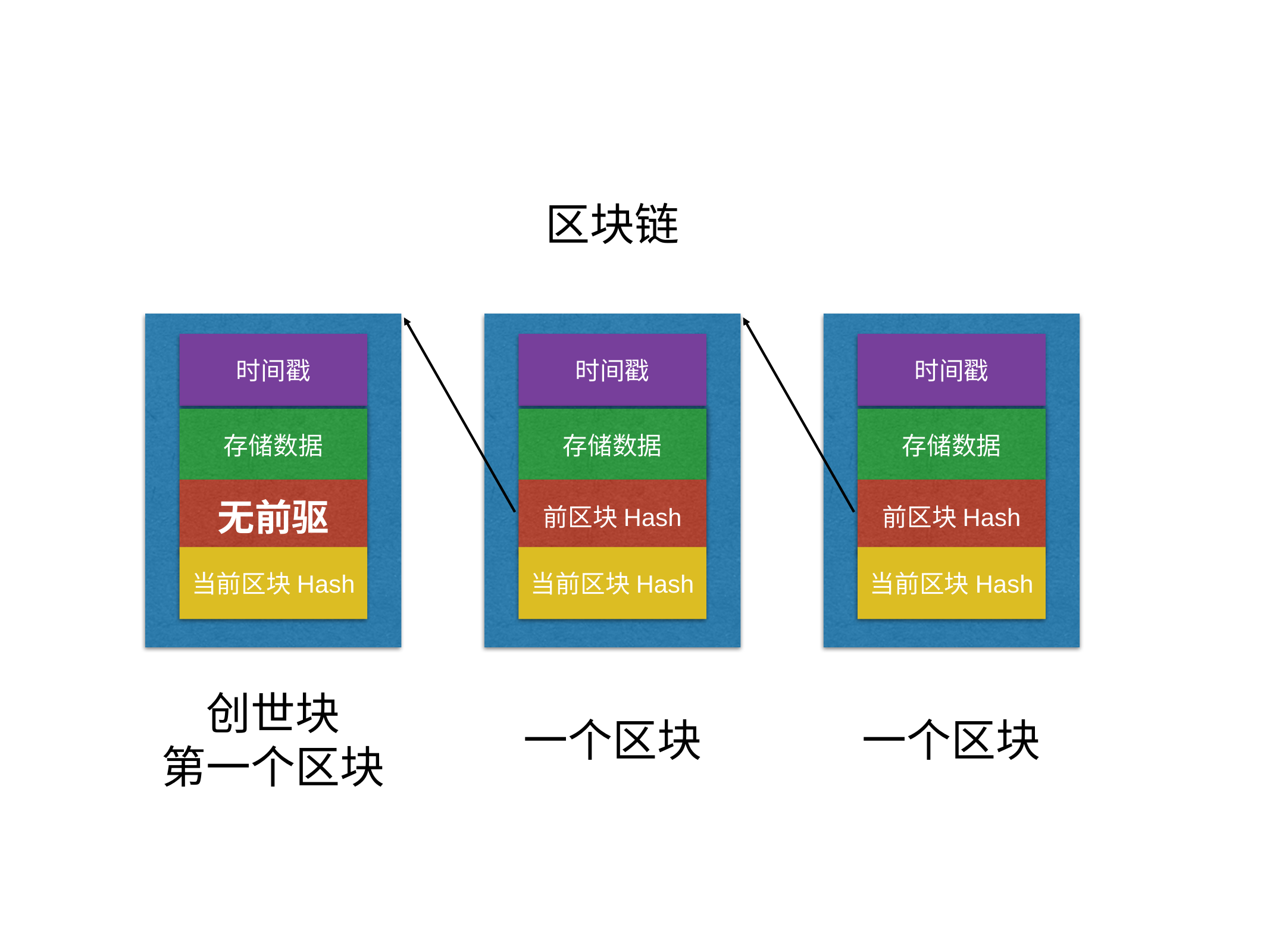

区块链

时间戳
时间戳
时间戳
存储数据
存储数据
存储数据
无前驱
前区块Hash
前区块Hash
当前区块Hash
当前区块Hash
当前区块Hash
创世块
第一个区块
一个区块
一个区块